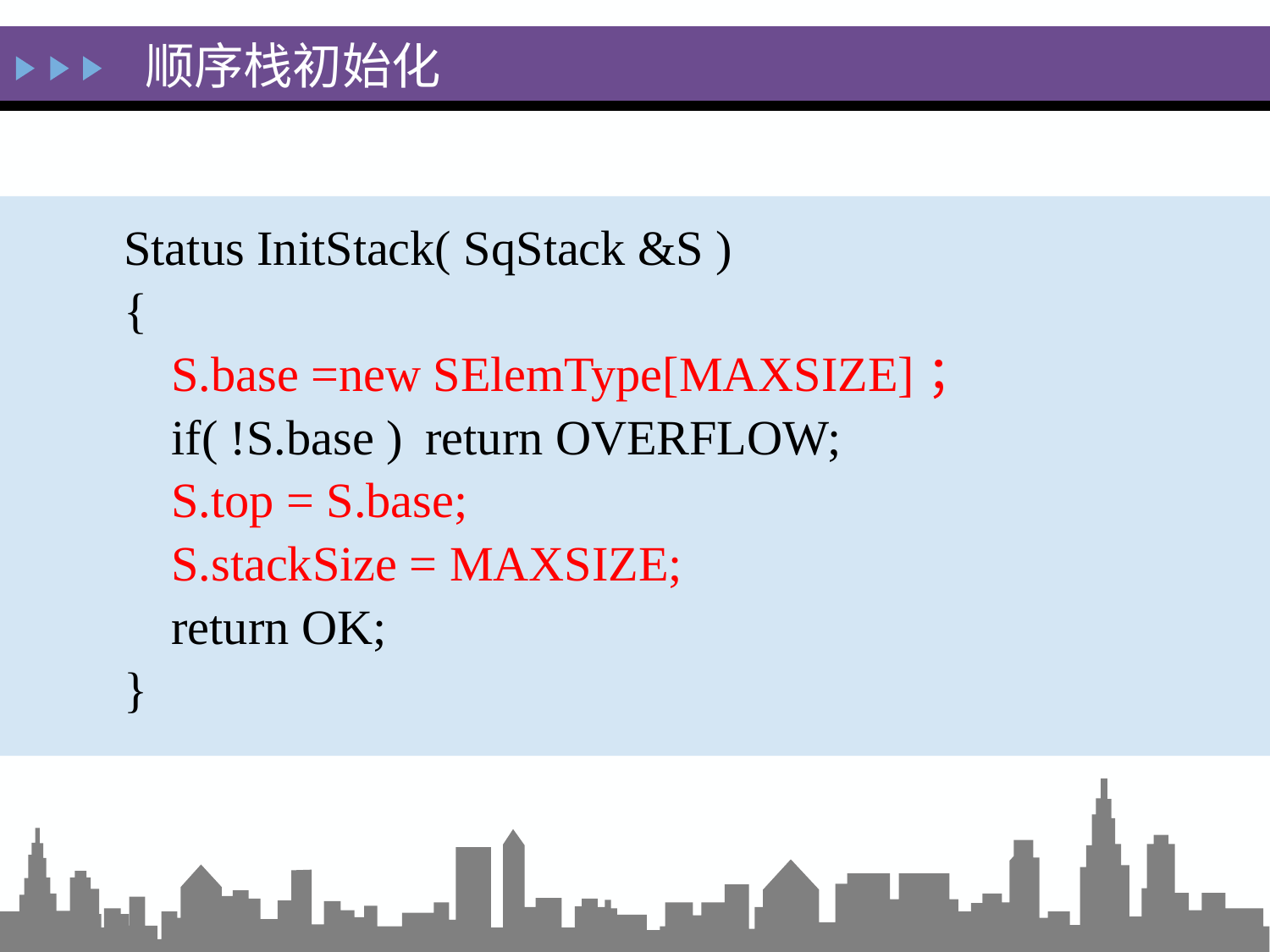

顺序栈初始化

Status InitStack( SqStack &S )
{
	S.base =new SElemType[MAXSIZE]；
	if( !S.base ) 	return OVERFLOW;
	S.top = S.base;
	S.stackSize = MAXSIZE;
	return OK;
}